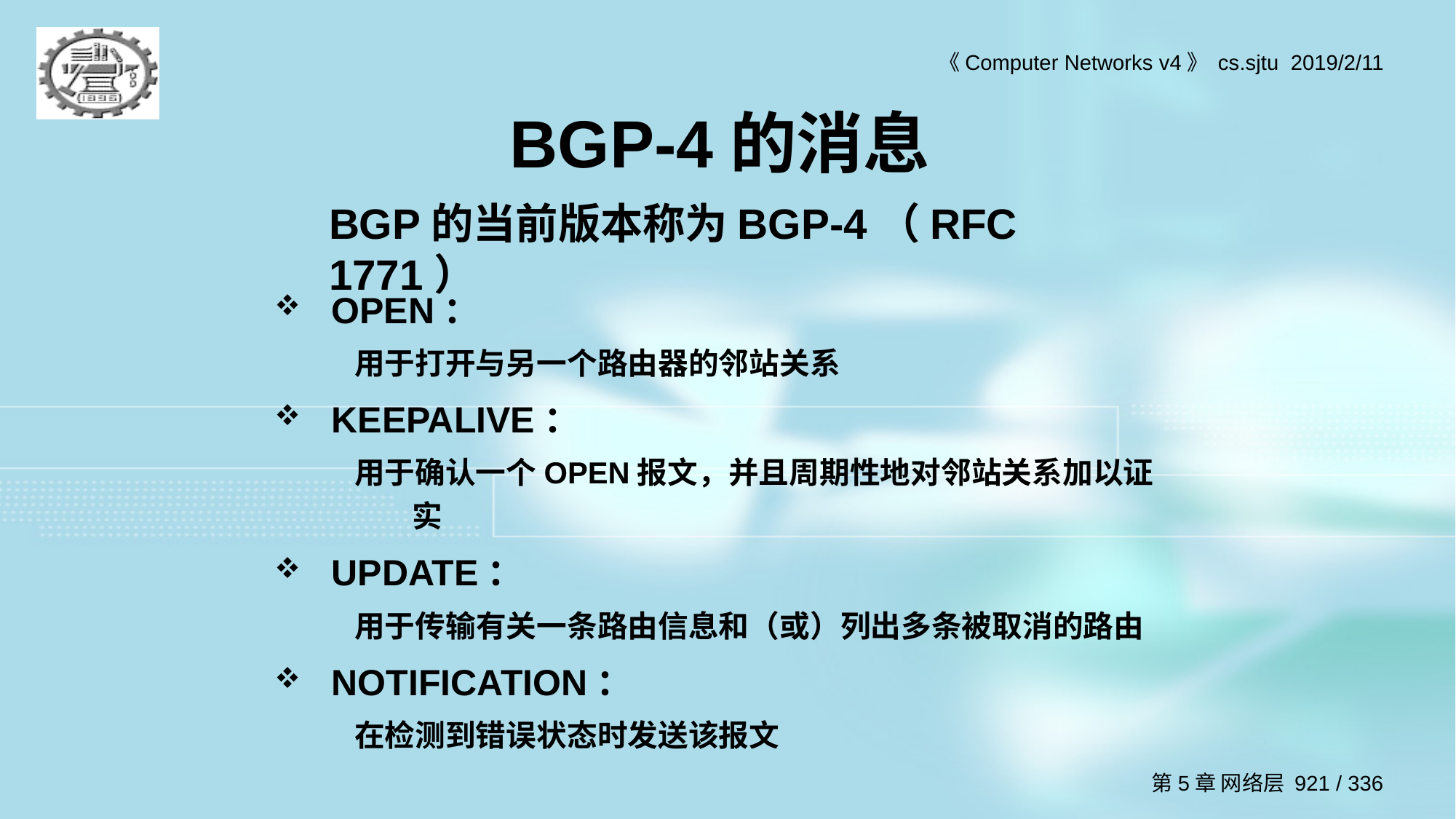

# BGP-4的消息
BGP的当前版本称为BGP-4（RFC 1771）
OPEN：
用于打开与另一个路由器的邻站关系
KEEPALIVE：
用于确认一个OPEN报文，并且周期性地对邻站关系加以证实
UPDATE：
用于传输有关一条路由信息和（或）列出多条被取消的路由
NOTIFICATION：
在检测到错误状态时发送该报文